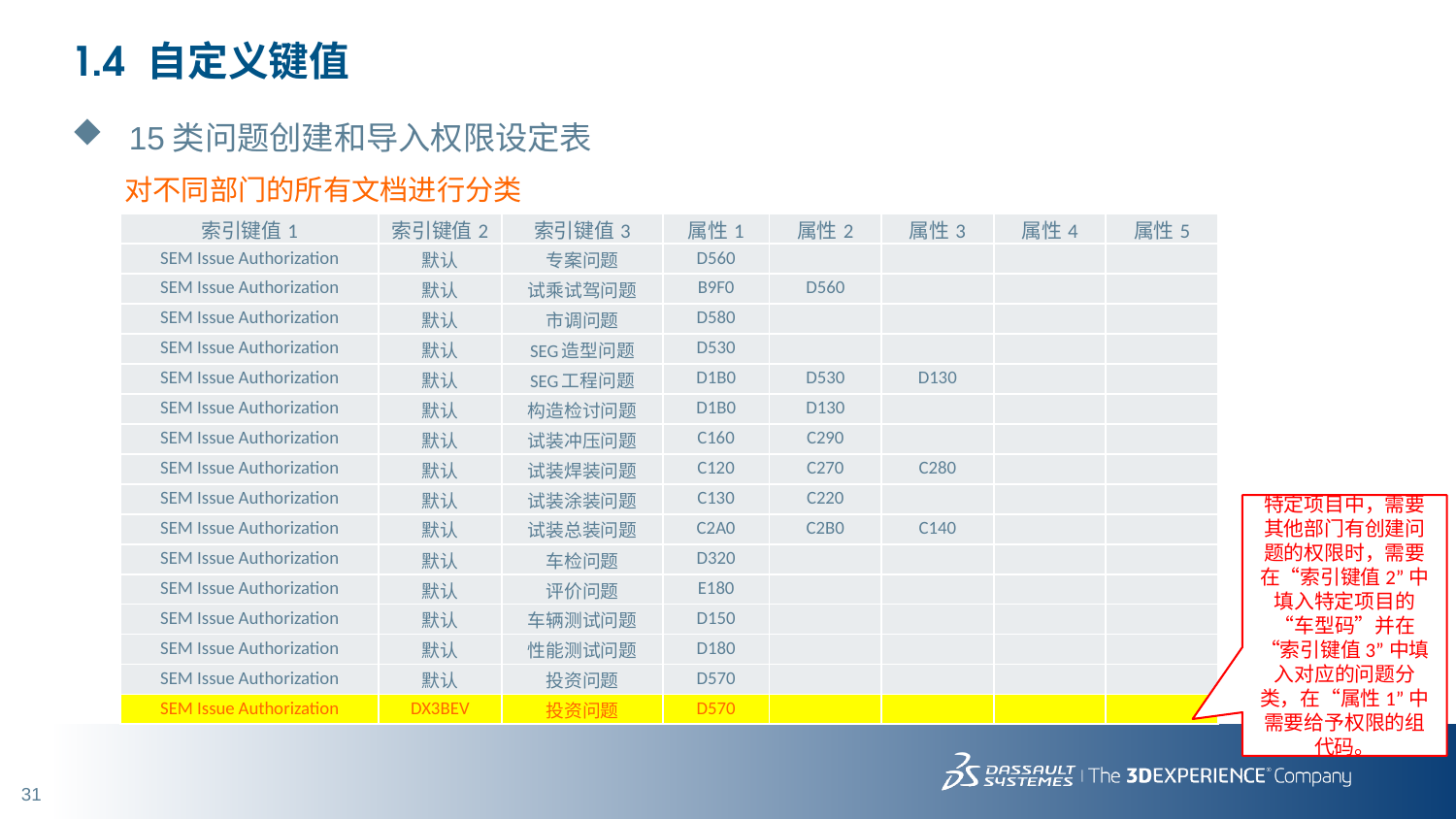

# 1.4 自定义键值
15类问题创建和导入权限设定表
对不同部门的所有文档进行分类
| 索引键值1 | 索引键值2 | 索引键值3 | 属性1 | 属性2 | 属性3 | 属性4 | 属性5 |
| --- | --- | --- | --- | --- | --- | --- | --- |
| SEM Issue Authorization | 默认 | 专案问题 | D560 |  |  |  |  |
| SEM Issue Authorization | 默认 | 试乘试驾问题 | B9F0 | D560 |  |  |  |
| SEM Issue Authorization | 默认 | 市调问题 | D580 |  |  |  |  |
| SEM Issue Authorization | 默认 | SEG造型问题 | D530 |  |  |  |  |
| SEM Issue Authorization | 默认 | SEG工程问题 | D1B0 | D530 | D130 |  |  |
| SEM Issue Authorization | 默认 | 构造检讨问题 | D1B0 | D130 |  |  |  |
| SEM Issue Authorization | 默认 | 试装冲压问题 | C160 | C290 |  |  |  |
| SEM Issue Authorization | 默认 | 试装焊装问题 | C120 | C270 | C280 |  |  |
| SEM Issue Authorization | 默认 | 试装涂装问题 | C130 | C220 |  |  |  |
| SEM Issue Authorization | 默认 | 试装总装问题 | C2A0 | C2B0 | C140 |  |  |
| SEM Issue Authorization | 默认 | 车检问题 | D320 |  |  |  |  |
| SEM Issue Authorization | 默认 | 评价问题 | E180 |  |  |  |  |
| SEM Issue Authorization | 默认 | 车辆测试问题 | D150 |  |  |  |  |
| SEM Issue Authorization | 默认 | 性能测试问题 | D180 |  |  |  |  |
| SEM Issue Authorization | 默认 | 投资问题 | D570 |  |  |  |  |
| SEM Issue Authorization | DX3BEV | 投资问题 | D570 |  |  |  |  |
特定项目中，需要其他部门有创建问题的权限时，需要在“索引键值2”中填入特定项目的“车型码”并在“索引键值3”中填入对应的问题分类，在“属性1”中需要给予权限的组代码。